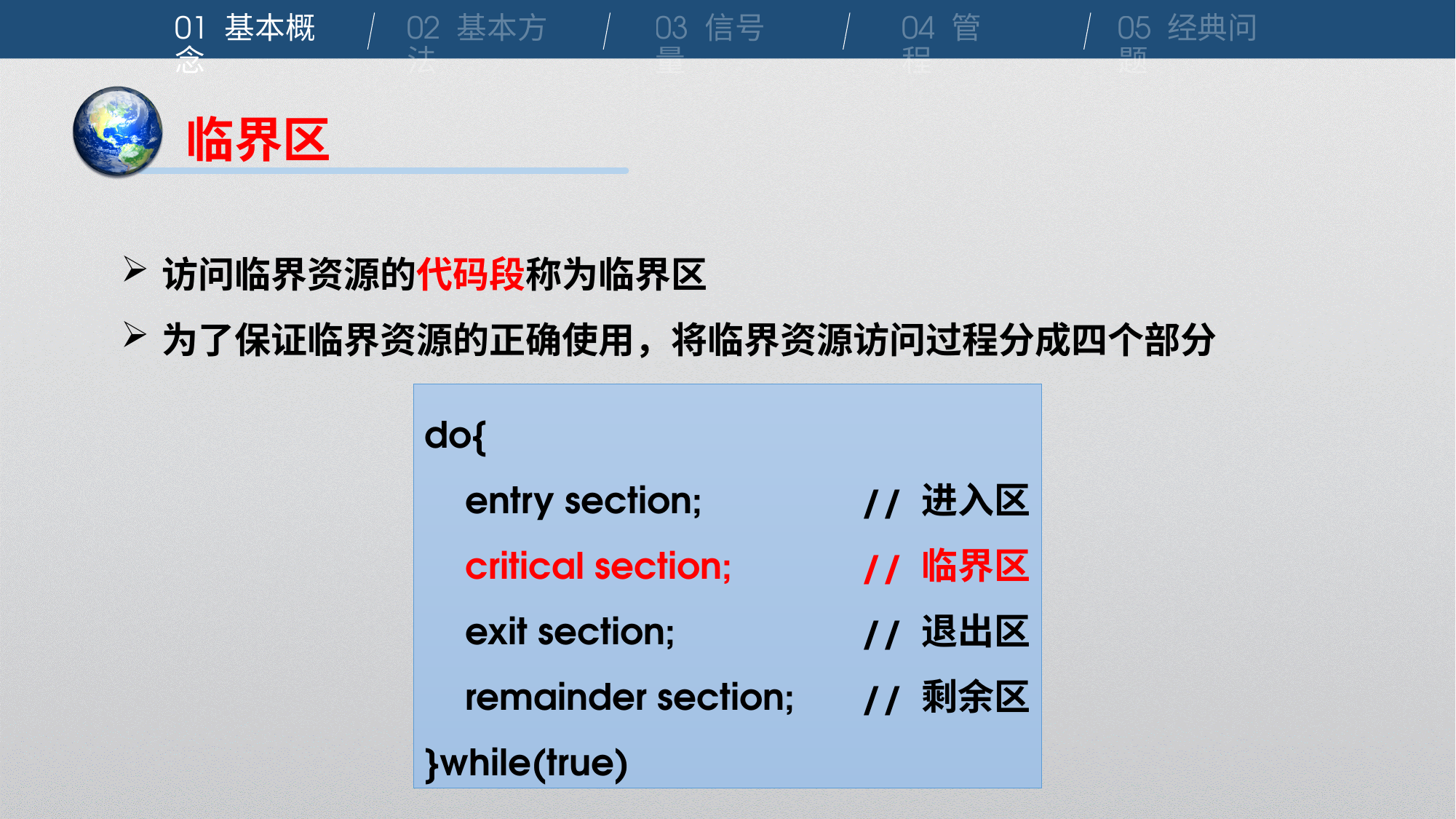

01 基本概念
02 基本方法
03 信号量
04 管程
05 经典问题
临界区
访问临界资源的代码段称为临界区
为了保证临界资源的正确使用，将临界资源访问过程分成四个部分
do{
    entry section;		// 进入区
    critical section;		// 临界区
    exit section;		// 退出区
    remainder section;	// 剩余区
}while(true)